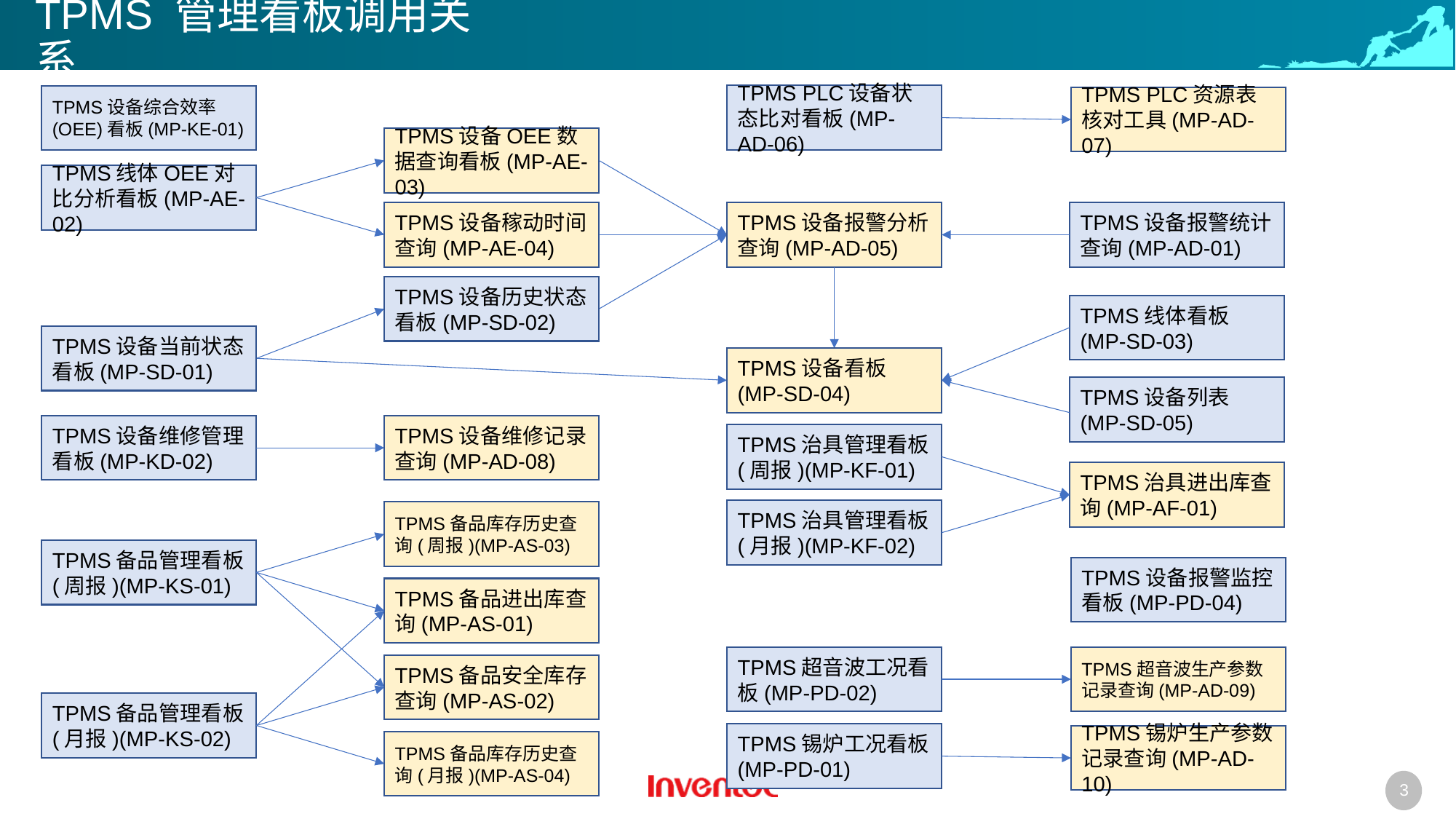

# TPMS 管理看板调用关系
TPMS PLC设备状态比对看板(MP-AD-06)
TPMS设备综合效率(OEE)看板(MP-KE-01)
TPMS PLC资源表核对工具(MP-AD-07)
TPMS设备OEE数据查询看板(MP-AE-03)
TPMS线体OEE对比分析看板(MP-AE-02)
TPMS设备稼动时间查询(MP-AE-04)
TPMS设备报警分析查询(MP-AD-05)
TPMS设备报警统计查询(MP-AD-01)
TPMS设备历史状态看板(MP-SD-02)
TPMS线体看板(MP-SD-03)
TPMS设备当前状态看板(MP-SD-01)
TPMS设备看板(MP-SD-04)
TPMS设备列表(MP-SD-05)
TPMS设备维修管理看板(MP-KD-02)
TPMS设备维修记录查询(MP-AD-08)
TPMS治具管理看板(周报)(MP-KF-01)
TPMS治具进出库查询(MP-AF-01)
TPMS治具管理看板(月报)(MP-KF-02)
TPMS备品库存历史查询(周报)(MP-AS-03)
TPMS备品管理看板(周报)(MP-KS-01)
TPMS设备报警监控看板(MP-PD-04)
TPMS备品进出库查询(MP-AS-01)
TPMS超音波工况看板(MP-PD-02)
TPMS超音波生产参数记录查询(MP-AD-09)
TPMS备品安全库存查询(MP-AS-02)
TPMS备品管理看板(月报)(MP-KS-02)
TPMS锡炉工况看板(MP-PD-01)
TPMS锡炉生产参数记录查询(MP-AD-10)
TPMS备品库存历史查询(月报)(MP-AS-04)